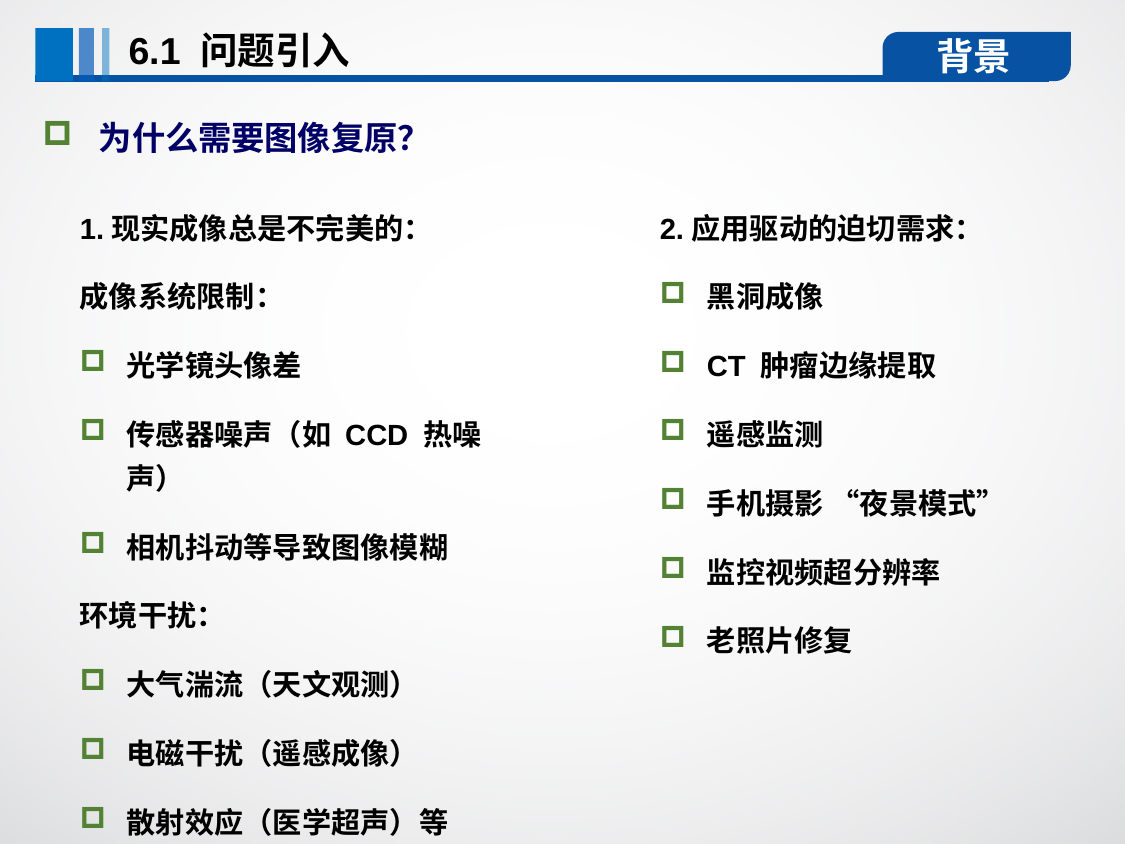

6.1 问题引入
背景
为什么需要图像复原？
1.现实成像总是不完美的：
成像系统限制：
光学镜头像差
传感器噪声（如 CCD 热噪声）
相机抖动等导致图像模糊
环境干扰：
大气湍流（天文观测）
电磁干扰（遥感成像）
散射效应（医学超声）等
2.应用驱动的迫切需求：
黑洞成像
CT 肿瘤边缘提取
遥感监测
手机摄影 “夜景模式”
监控视频超分辨率
老照片修复

5